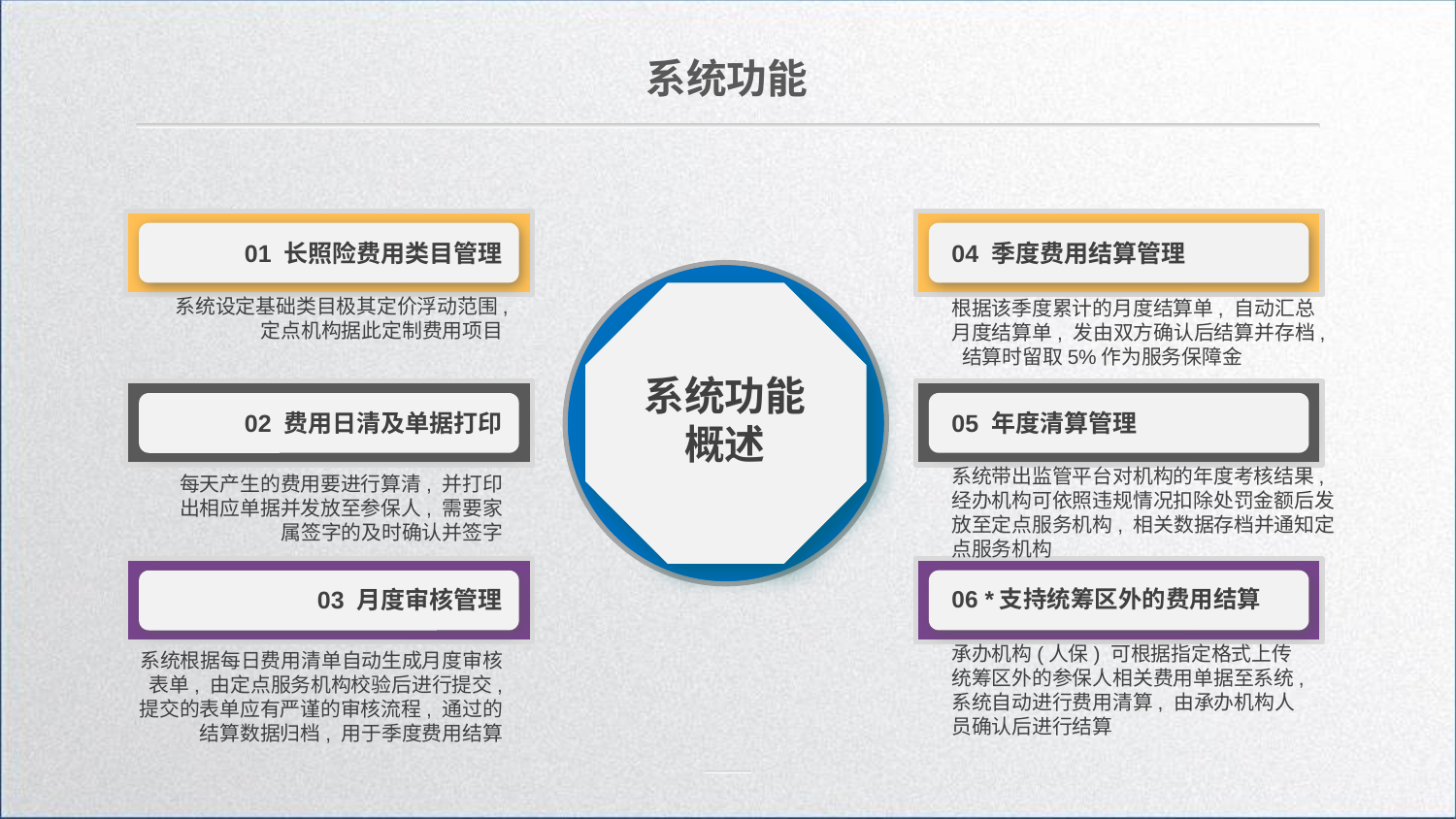

系统功能

01 长照险费用类目管理
04 季度费用结算管理

系统设定基础类目极其定价浮动范围, 定点机构据此定制费用项目
根据该季度累计的月度结算单, 自动汇总月度结算单, 发由双方确认后结算并存档, 结算时留取5%作为服务保障金
系统功能
概述

02 费用日清及单据打印
05 年度清算管理
每天产生的费用要进行算清, 并打印出相应单据并发放至参保人, 需要家属签字的及时确认并签字
系统带出监管平台对机构的年度考核结果, 经办机构可依照违规情况扣除处罚金额后发放至定点服务机构, 相关数据存档并通知定点服务机构

03 月度审核管理
06 *支持统筹区外的费用结算
系统根据每日费用清单自动生成月度审核表单, 由定点服务机构校验后进行提交, 提交的表单应有严谨的审核流程, 通过的结算数据归档, 用于季度费用结算
承办机构(人保) 可根据指定格式上传统筹区外的参保人相关费用单据至系统, 系统自动进行费用清算, 由承办机构人员确认后进行结算